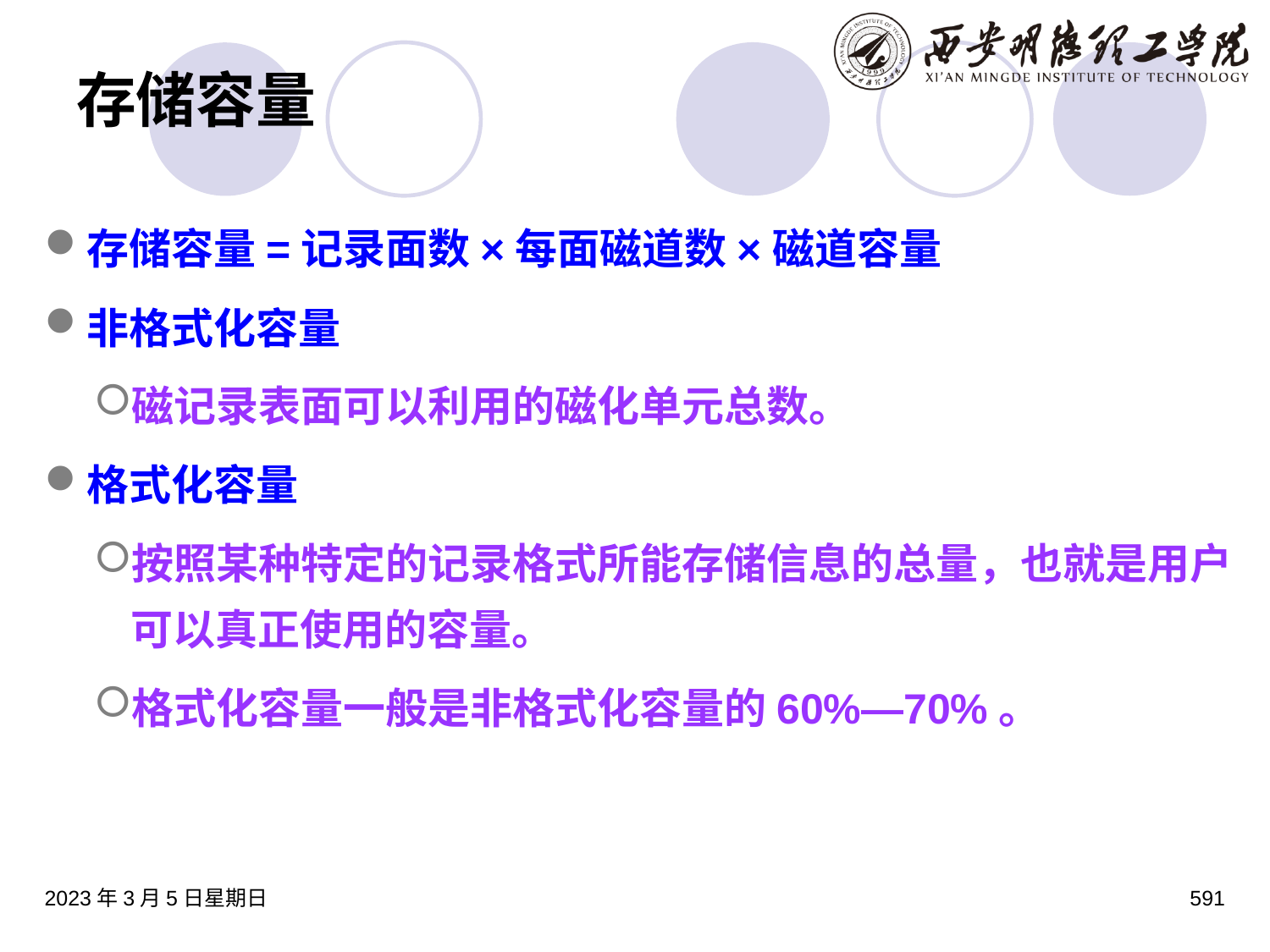

# 存储容量
存储容量=记录面数×每面磁道数×磁道容量
非格式化容量
磁记录表面可以利用的磁化单元总数。
格式化容量
按照某种特定的记录格式所能存储信息的总量，也就是用户可以真正使用的容量。
格式化容量一般是非格式化容量的60%—70%。
2023年3月5日星期日
591